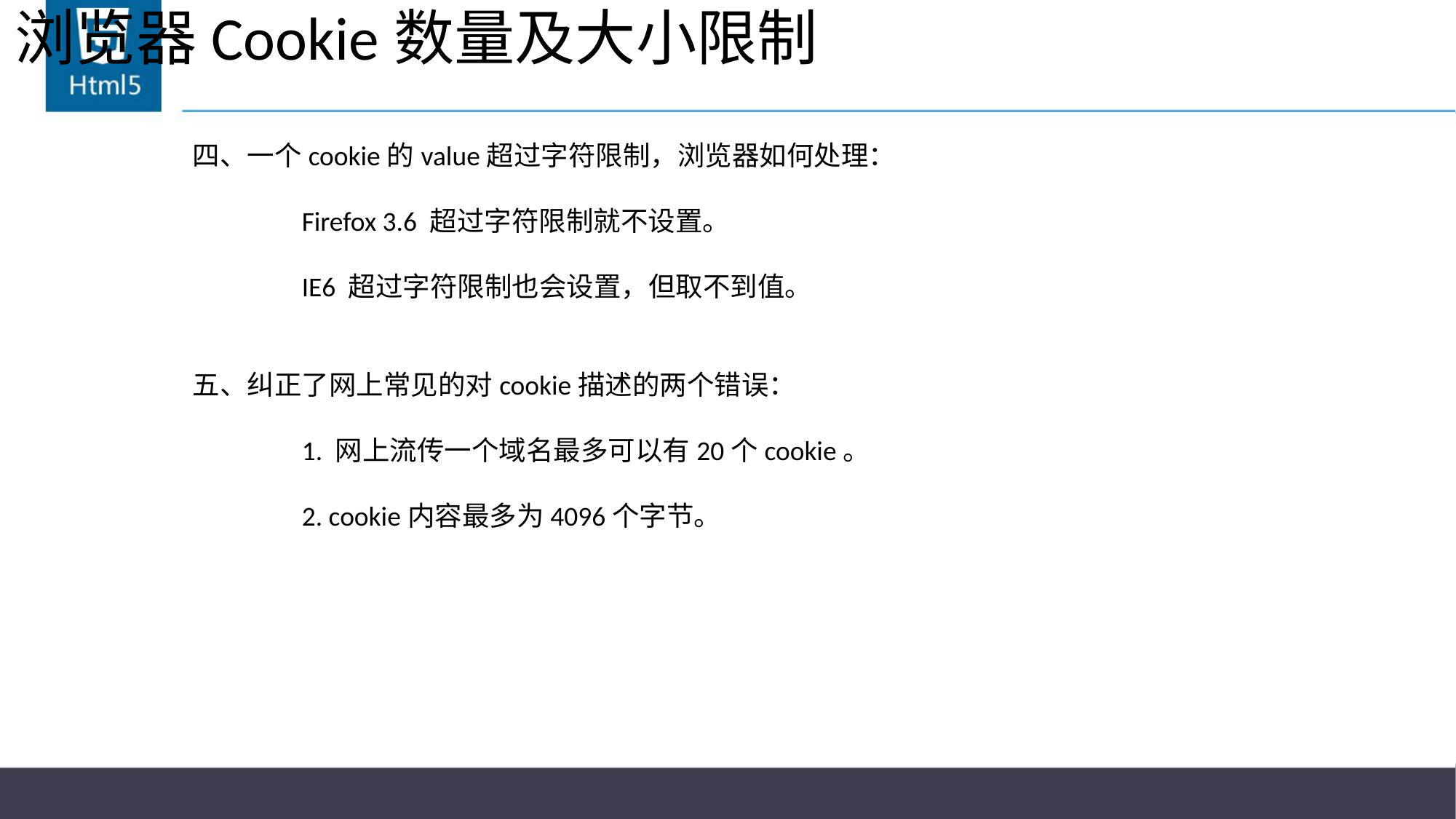

# 浏览器Cookie数量及大小限制
四、一个cookie的value超过字符限制，浏览器如何处理：

	Firefox 3.6 超过字符限制就不设置。

	IE6 超过字符限制也会设置，但取不到值。

五、纠正了网上常见的对cookie描述的两个错误：

	1. 网上流传一个域名最多可以有20个cookie。

	2. cookie内容最多为4096个字节。